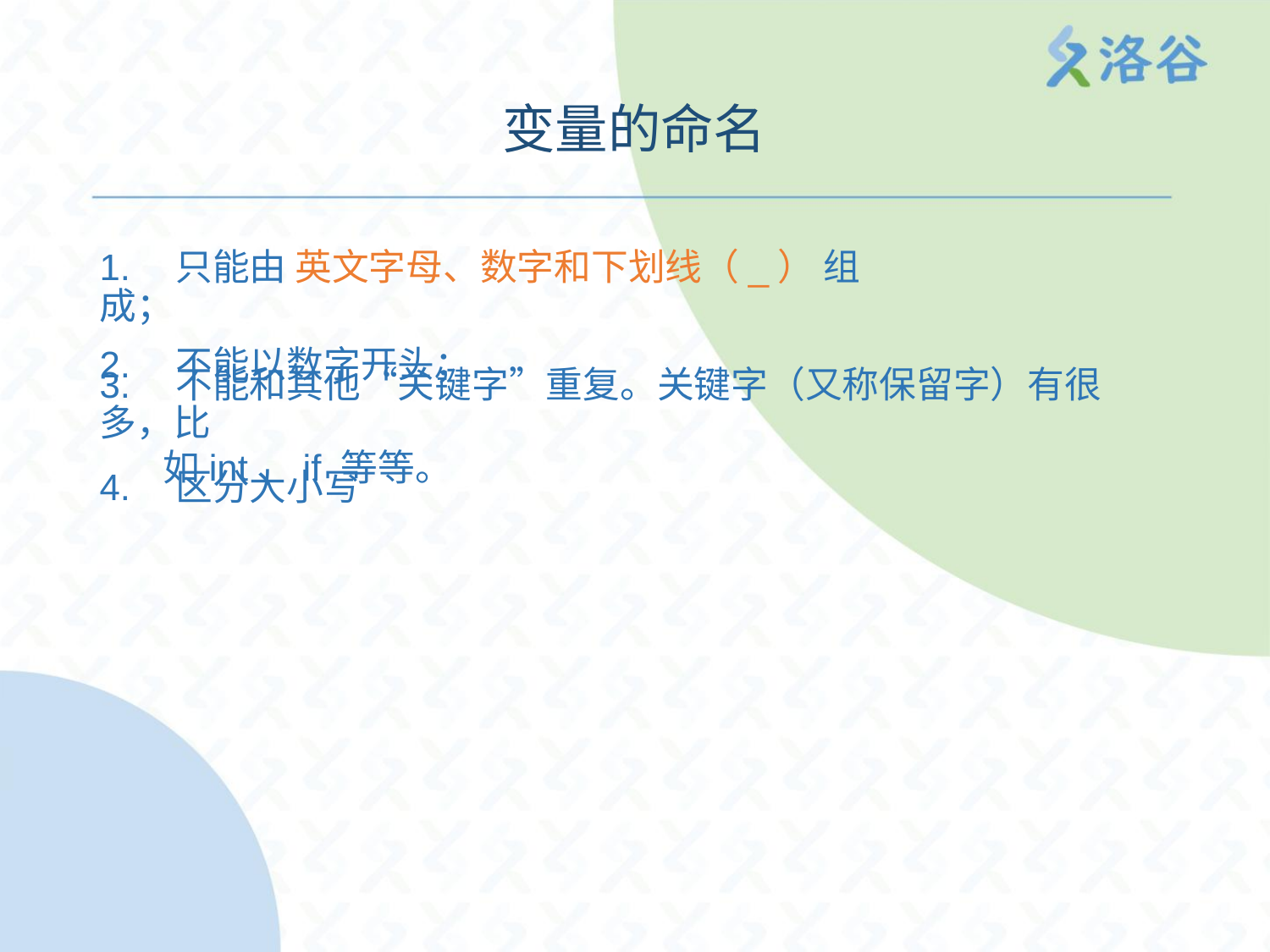

变量的命名
1. 只能由 英文字母、数字和下划线（_） 组成；
2. 不能以数字开头；
3. 不能和其他“关键字”重复。关键字（又称保留字）有很多，比
如int、if 等等。
4. 区分大小写